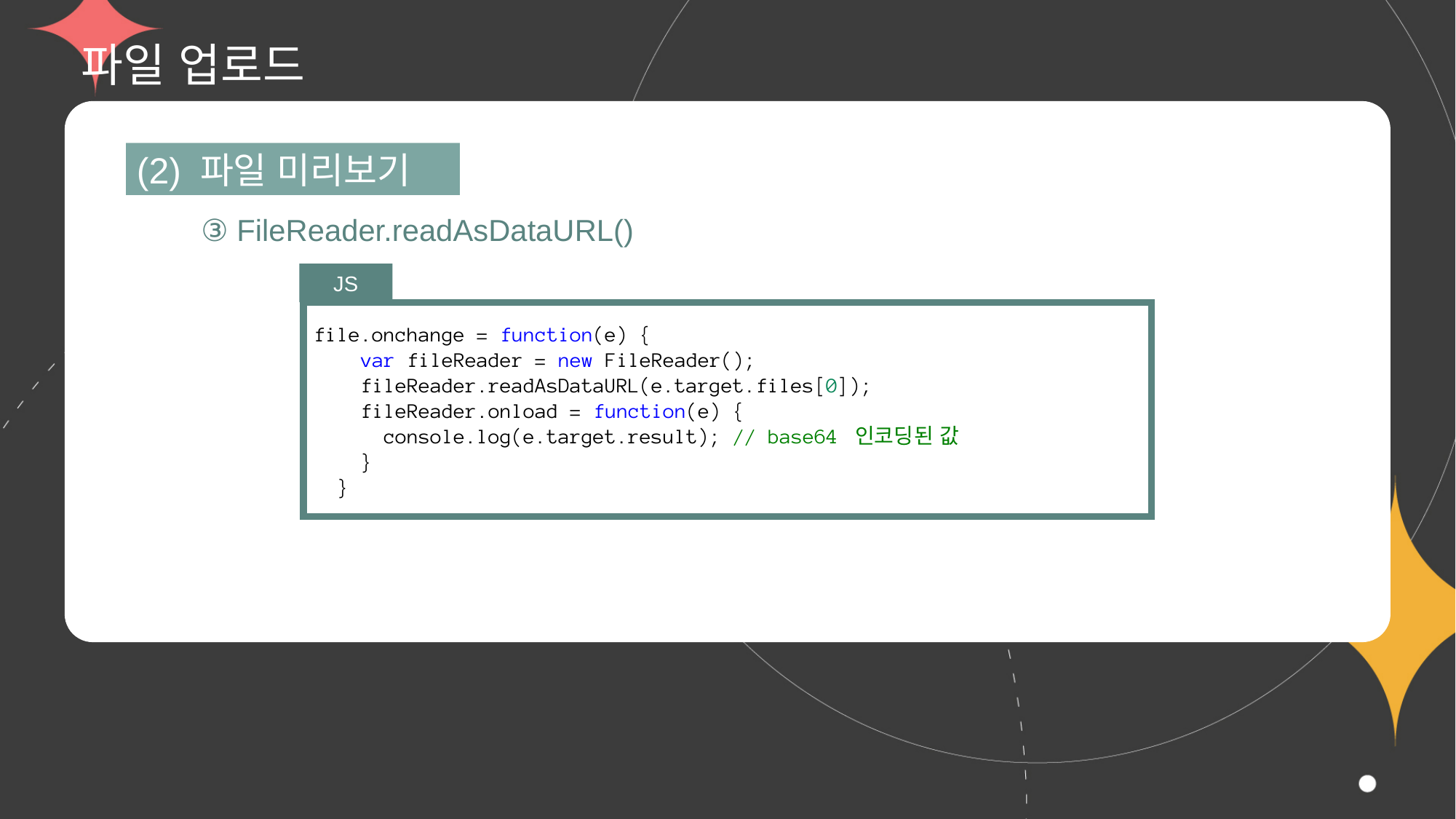

# 파일 업로드
(2) 파일 미리보기
③ FileReader.readAsDataURL()
JS
file.onchange = function(e) {
    var fileReader = new FileReader();
    fileReader.readAsDataURL(e.target.files[0]);
    fileReader.onload = function(e) {
      console.log(e.target.result); // base64 인코딩된 값
    }
  }